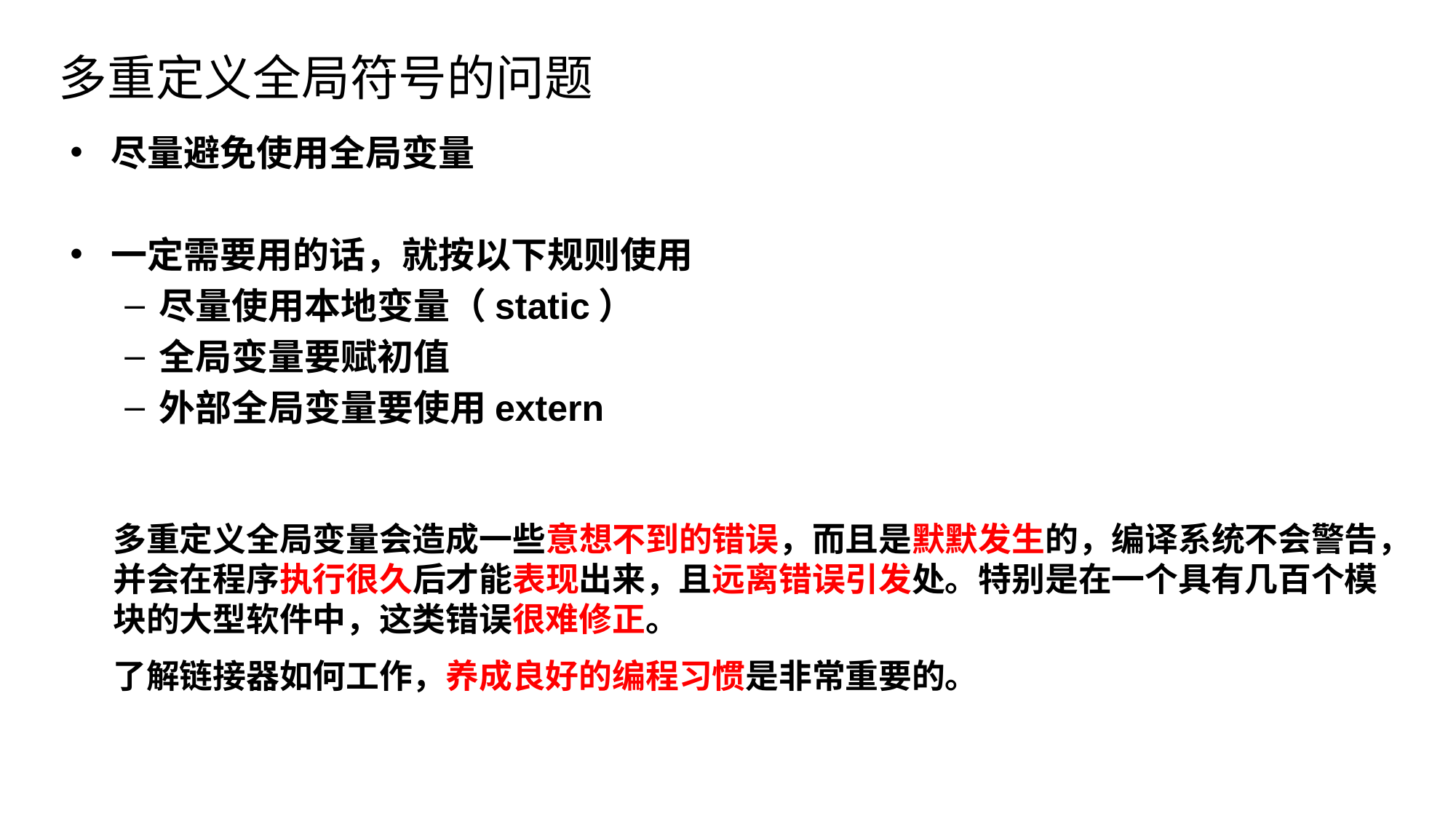

多重定义全局符号的问题
尽量避免使用全局变量

一定需要用的话，就按以下规则使用
尽量使用本地变量（static）
全局变量要赋初值
外部全局变量要使用extern
多重定义全局变量会造成一些意想不到的错误，而且是默默发生的，编译系统不会警告，并会在程序执行很久后才能表现出来，且远离错误引发处。特别是在一个具有几百个模块的大型软件中，这类错误很难修正。
了解链接器如何工作，养成良好的编程习惯是非常重要的。